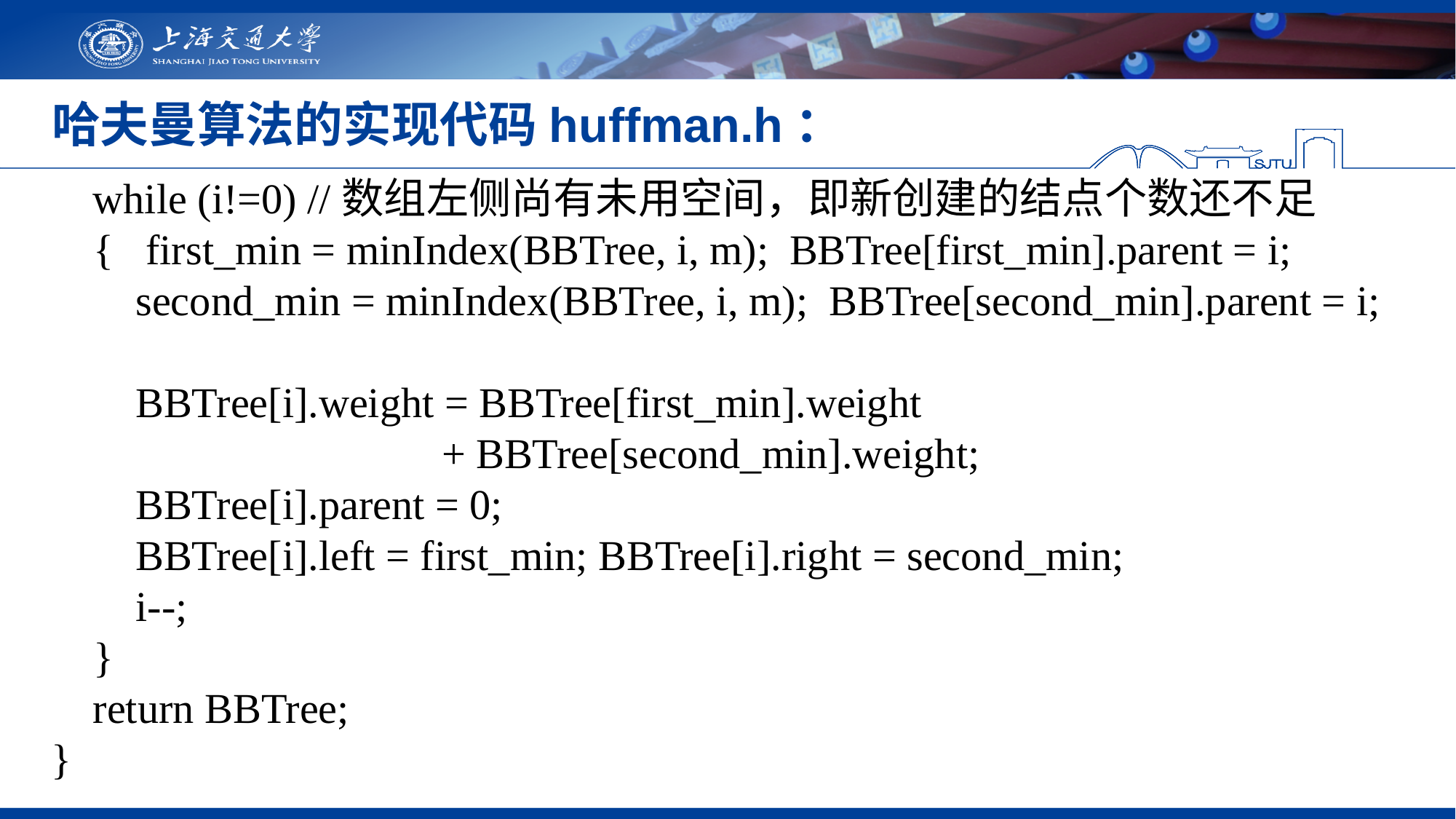

# 哈夫曼算法的实现代码huffman.h：
      while (i!=0) //数组左侧尚有未用空间，即新创建的结点个数还不足
    {   first_min = minIndex(BBTree, i, m);  BBTree[first_min].parent = i;
        second_min = minIndex(BBTree, i, m);  BBTree[second_min].parent = i;

        BBTree[i].weight = BBTree[first_min].weight
                                     + BBTree[second_min].weight;
        BBTree[i].parent = 0;
        BBTree[i].left = first_min; BBTree[i].right = second_min;
        i--;
    }
      return BBTree;
}